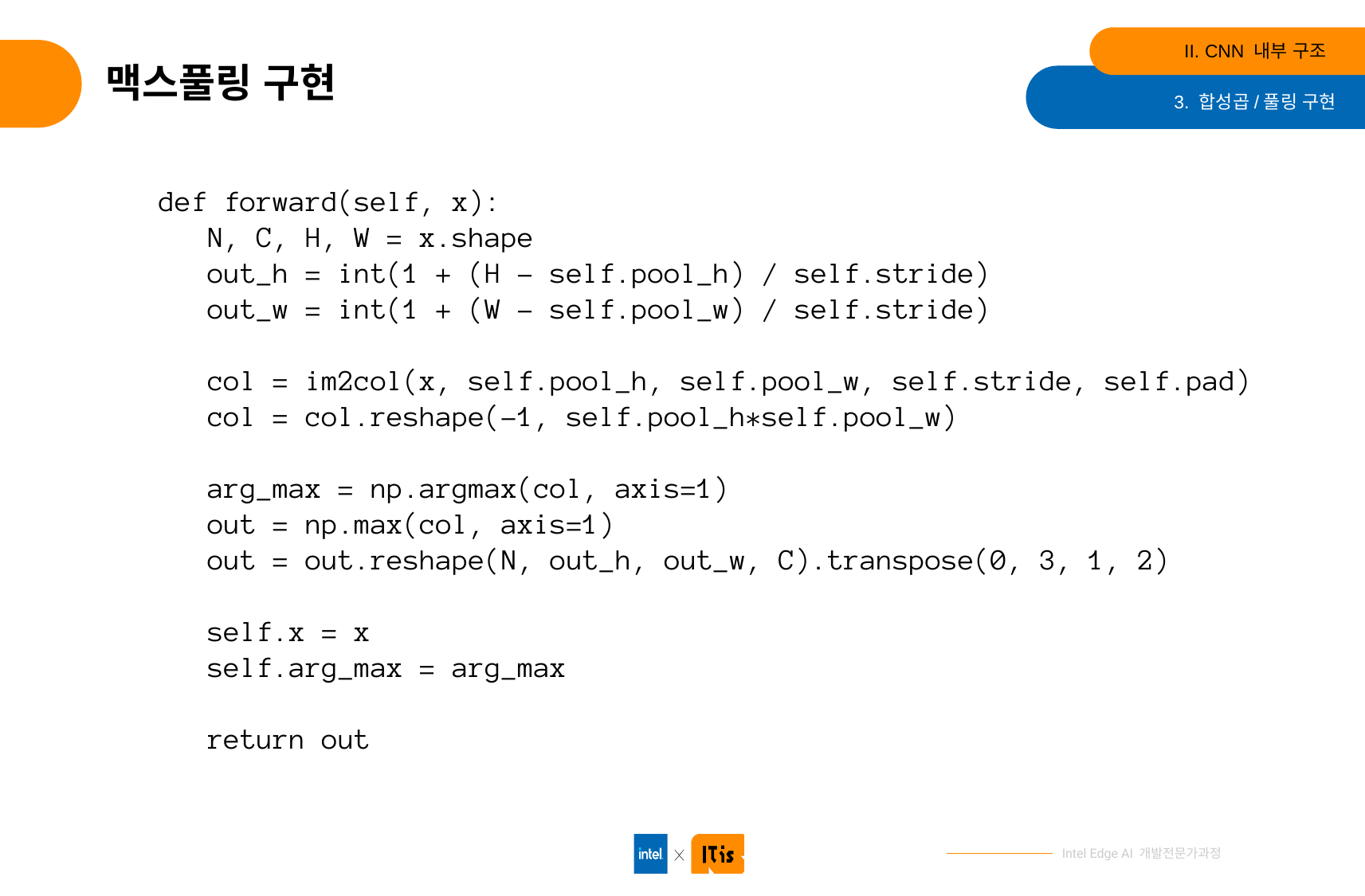

II. CNN 내부 구조
# 맥스풀링 구현
3. 합성곱/풀링 구현
     def forward(self, x):
        N, C, H, W = x.shape
        out_h = int(1 + (H - self.pool_h) / self.stride)
        out_w = int(1 + (W - self.pool_w) / self.stride)

        col = im2col(x, self.pool_h, self.pool_w, self.stride, self.pad)
        col = col.reshape(-1, self.pool_h*self.pool_w)

        arg_max = np.argmax(col, axis=1)
        out = np.max(col, axis=1)
        out = out.reshape(N, out_h, out_w, C).transpose(0, 3, 1, 2)

        self.x = x
        self.arg_max = arg_max

        return out